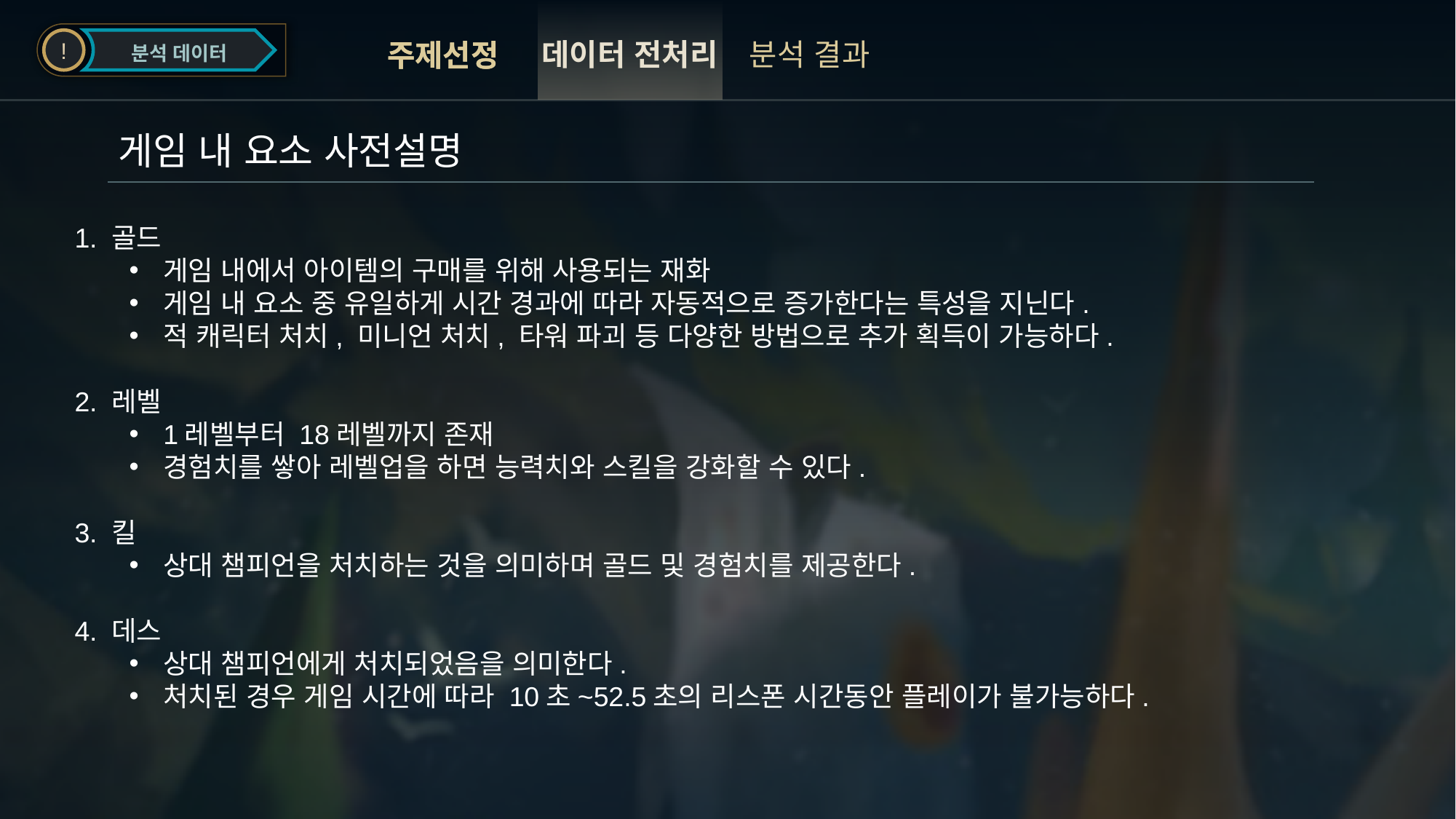

!
분석 데이터
데이터 전처리
분석 결과
주제선정
주제선정
게임 내 요소 사전설명
1. 골드
게임 내에서 아이템의 구매를 위해 사용되는 재화
게임 내 요소 중 유일하게 시간 경과에 따라 자동적으로 증가한다는 특성을 지닌다.
적 캐릭터 처치, 미니언 처치, 타워 파괴 등 다양한 방법으로 추가 획득이 가능하다.

2. 레벨
1레벨부터 18레벨까지 존재
경험치를 쌓아 레벨업을 하면 능력치와 스킬을 강화할 수 있다.

3. 킬
상대 챔피언을 처치하는 것을 의미하며 골드 및 경험치를 제공한다.

4. 데스
상대 챔피언에게 처치되었음을 의미한다.
처치된 경우 게임 시간에 따라 10초~52.5초의 리스폰 시간동안 플레이가 불가능하다.